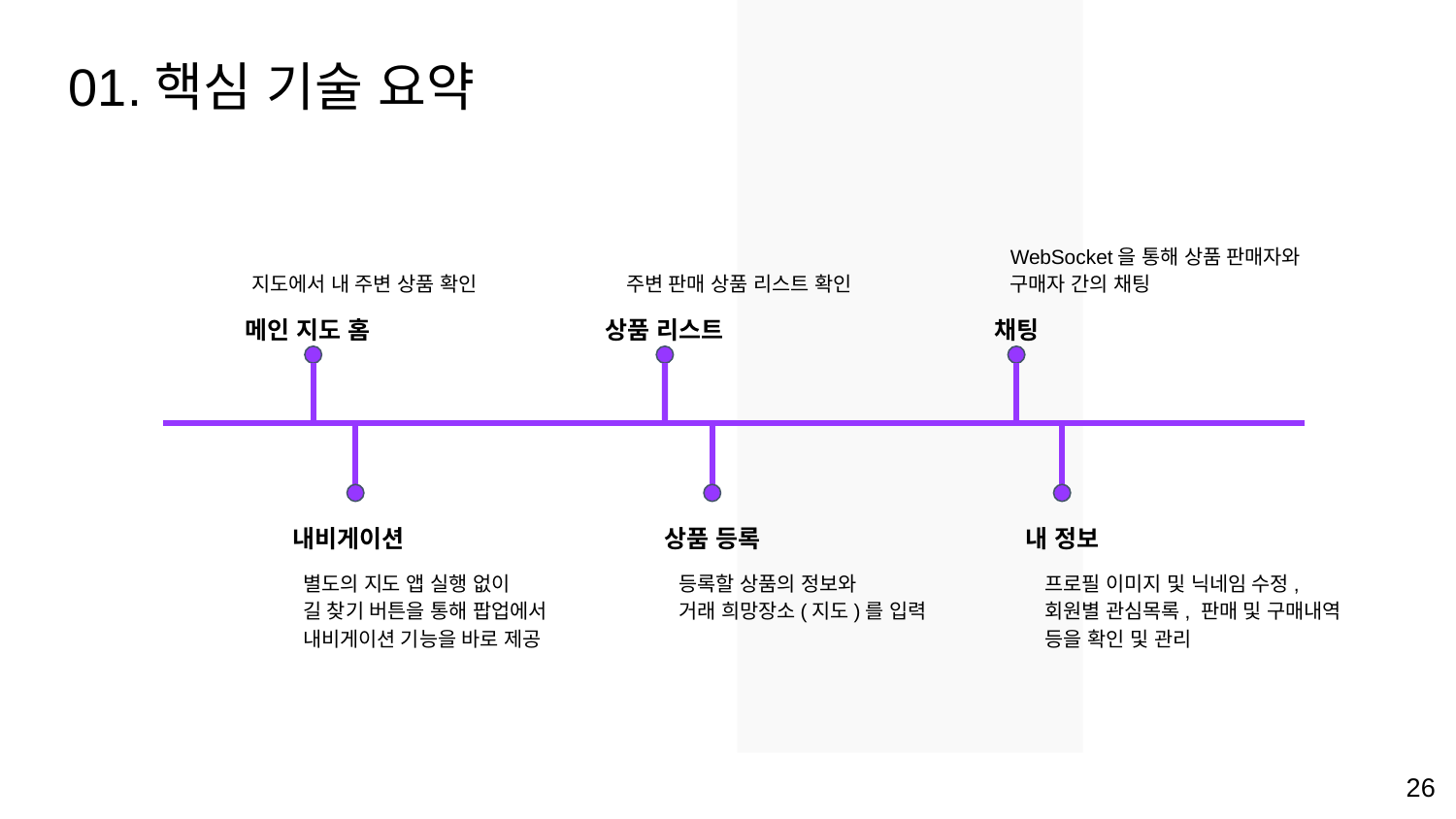

01.핵심 기술 요약
WebSocket을 통해 상품 판매자와 구매자 간의 채팅
지도에서 내 주변 상품 확인
주변 판매 상품 리스트 확인
메인 지도 홈
상품 리스트
채팅

내비게이션
상품 등록
내 정보
별도의 지도 앱 실행 없이
길 찾기 버튼을 통해 팝업에서
내비게이션 기능을 바로 제공
등록할 상품의 정보와
거래 희망장소(지도)를 입력
프로필 이미지 및 닉네임 수정,
회원별 관심목록, 판매 및 구매내역 등을 확인 및 관리
26